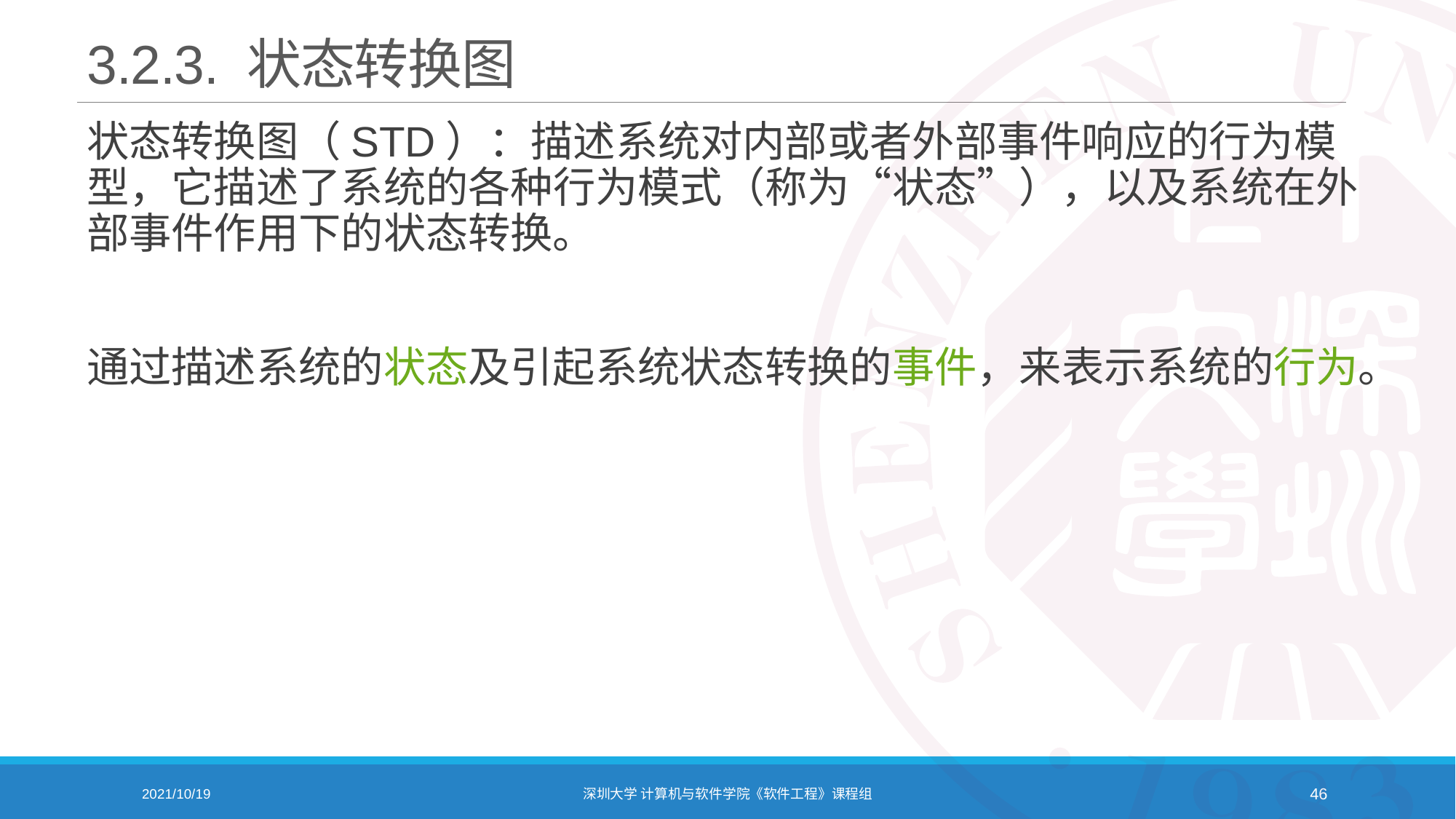

# 3.2.3. 状态转换图
状态转换图（STD）：描述系统对内部或者外部事件响应的行为模型，它描述了系统的各种行为模式（称为“状态”），以及系统在外部事件作用下的状态转换。

通过描述系统的状态及引起系统状态转换的事件，来表示系统的行为。
2021/10/19
深圳大学 计算机与软件学院《软件工程》课程组
46